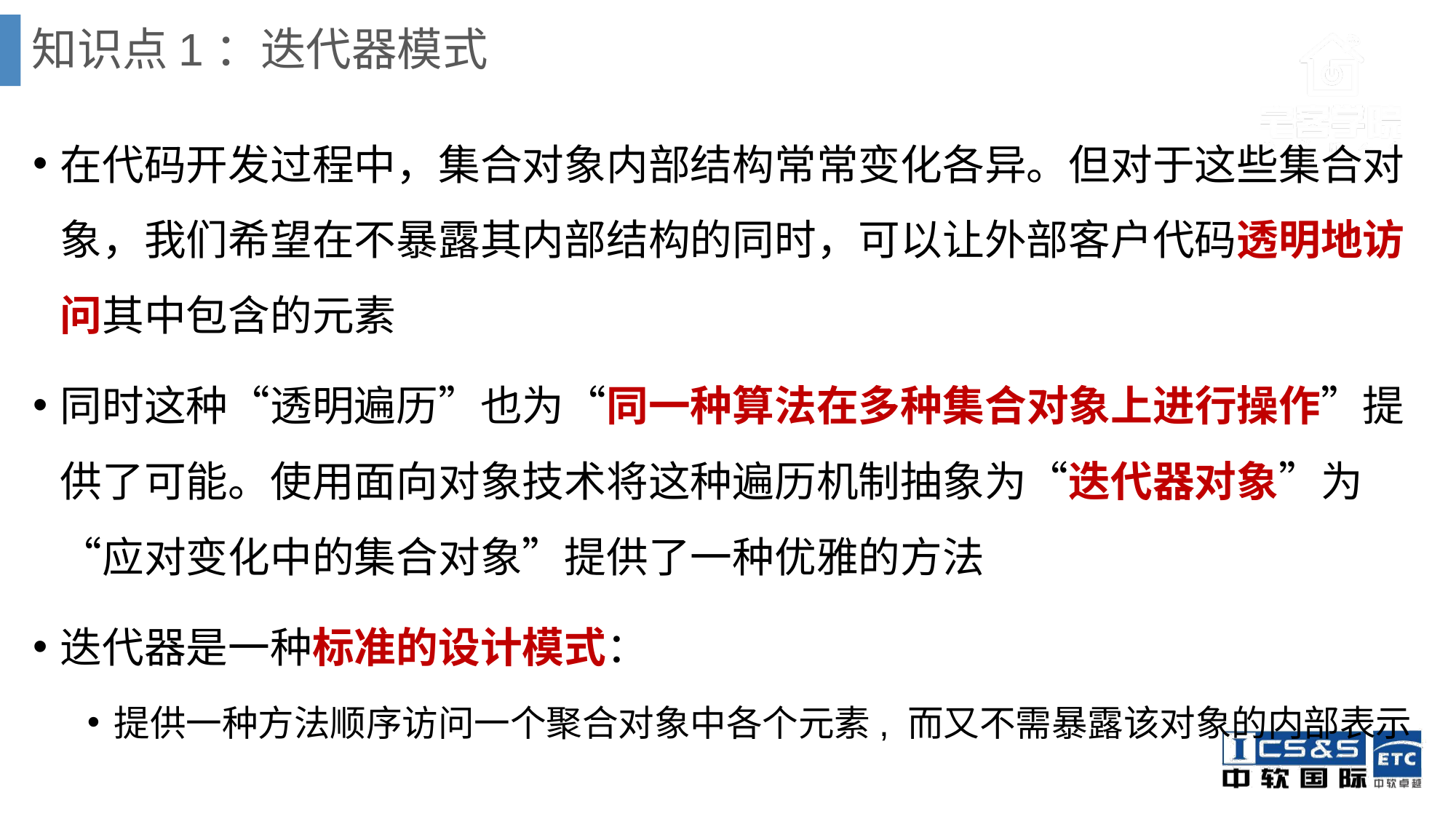

# 知识点1：迭代器模式
在代码开发过程中，集合对象内部结构常常变化各异。但对于这些集合对象，我们希望在不暴露其内部结构的同时，可以让外部客户代码透明地访问其中包含的元素
同时这种“透明遍历”也为“同一种算法在多种集合对象上进行操作”提供了可能。使用面向对象技术将这种遍历机制抽象为“迭代器对象”为“应对变化中的集合对象”提供了一种优雅的方法
迭代器是一种标准的设计模式：
提供一种方法顺序访问一个聚合对象中各个元素, 而又不需暴露该对象的内部表示